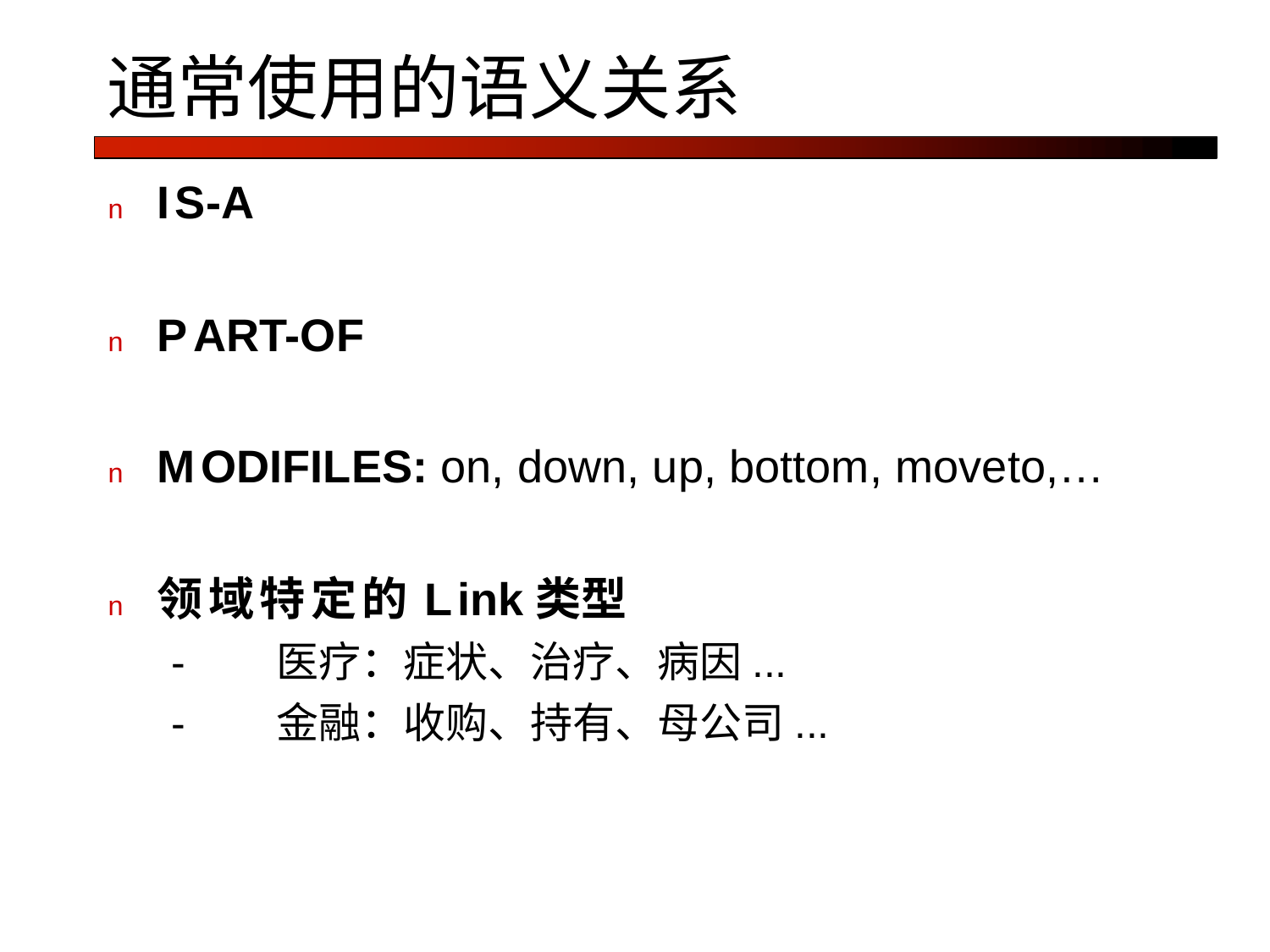

# 通常使用的语义关系

n	IS-A

n	PART-OF

n	MODIFILES: on, down, up, bottom, moveto,…

n	领域特定的Link类型

-	医疗：症状、治疗、病因...

-	金融：收购、持有、母公司...